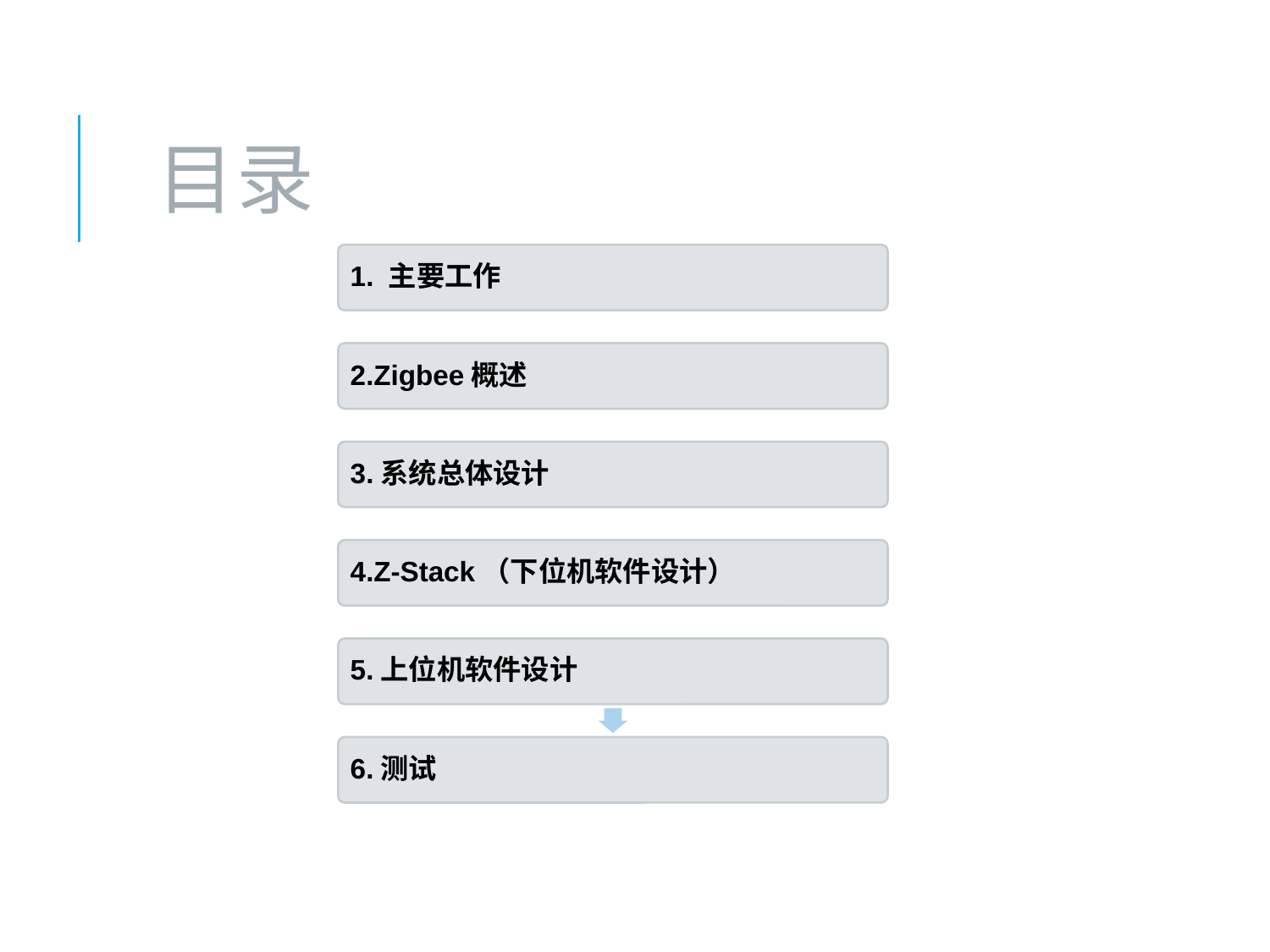

# 目录
1. 主要工作

2.Zigbee概述

3.系统总体设计

4.Z-Stack（下位机软件设计）

5.上位机软件设计

6.测试